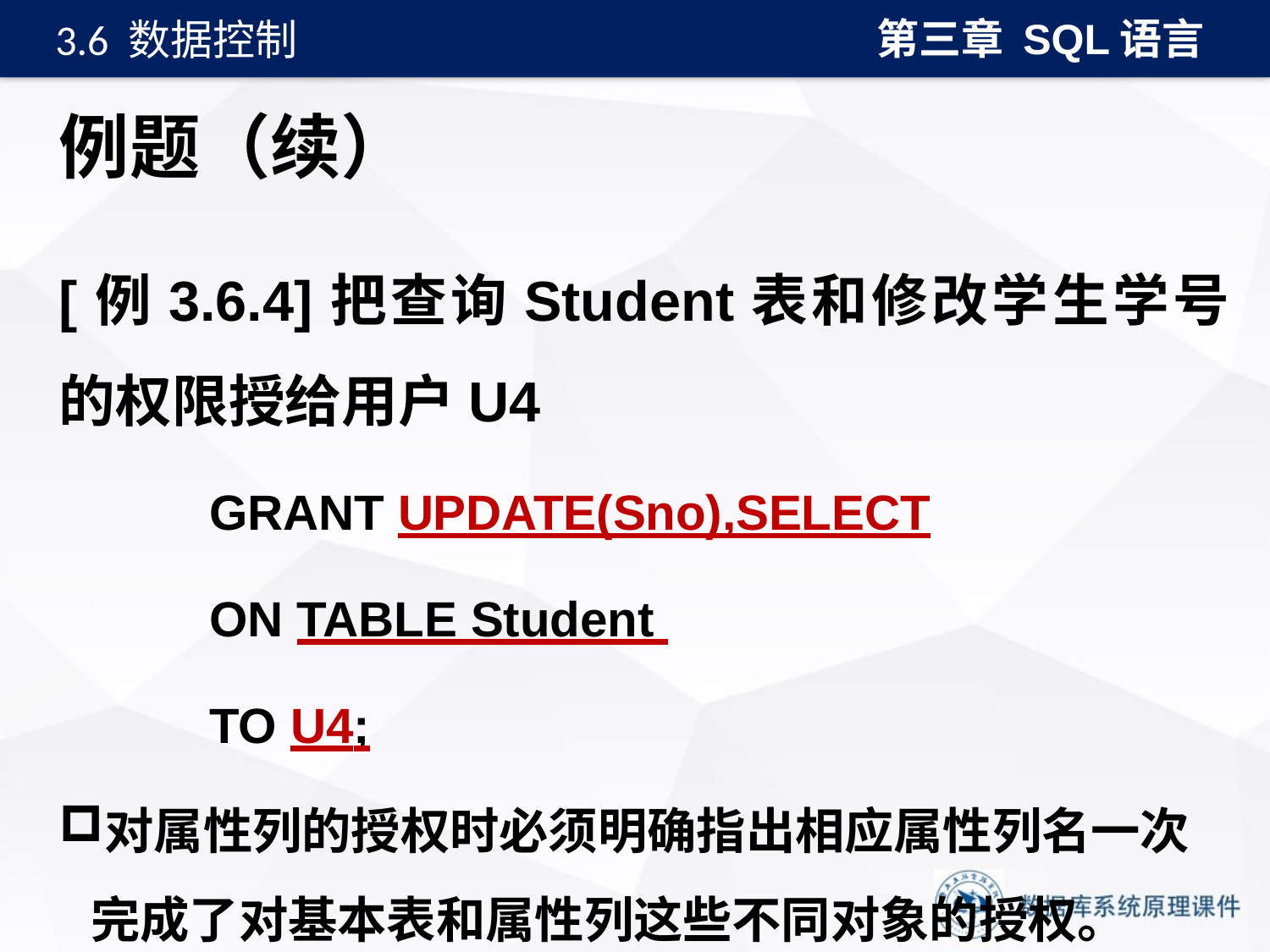

第三章 SQL语言
3.6 数据控制
# 例题（续）
[例3.6.4]把查询Student表和修改学生学号的权限授给用户U4
GRANT UPDATE(Sno),SELECT
ON TABLE Student
TO U4;
对属性列的授权时必须明确指出相应属性列名一次完成了对基本表和属性列这些不同对象的授权。